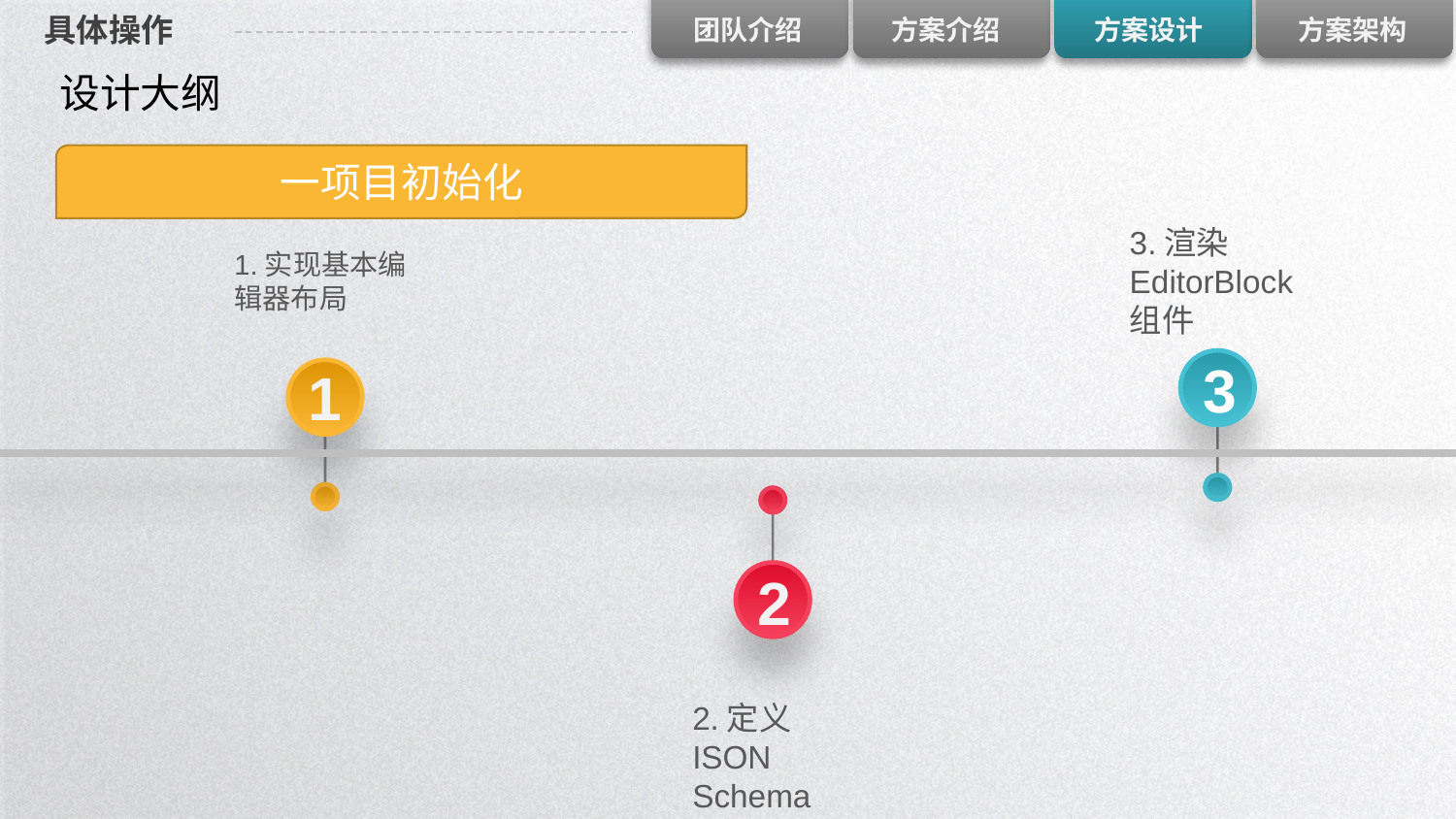

# 具体操作
设计大纲
一项目初始化
3.渲染EditorBlock组件
1.实现基本编辑器布局
3

1

2

2.定义ISON Schema